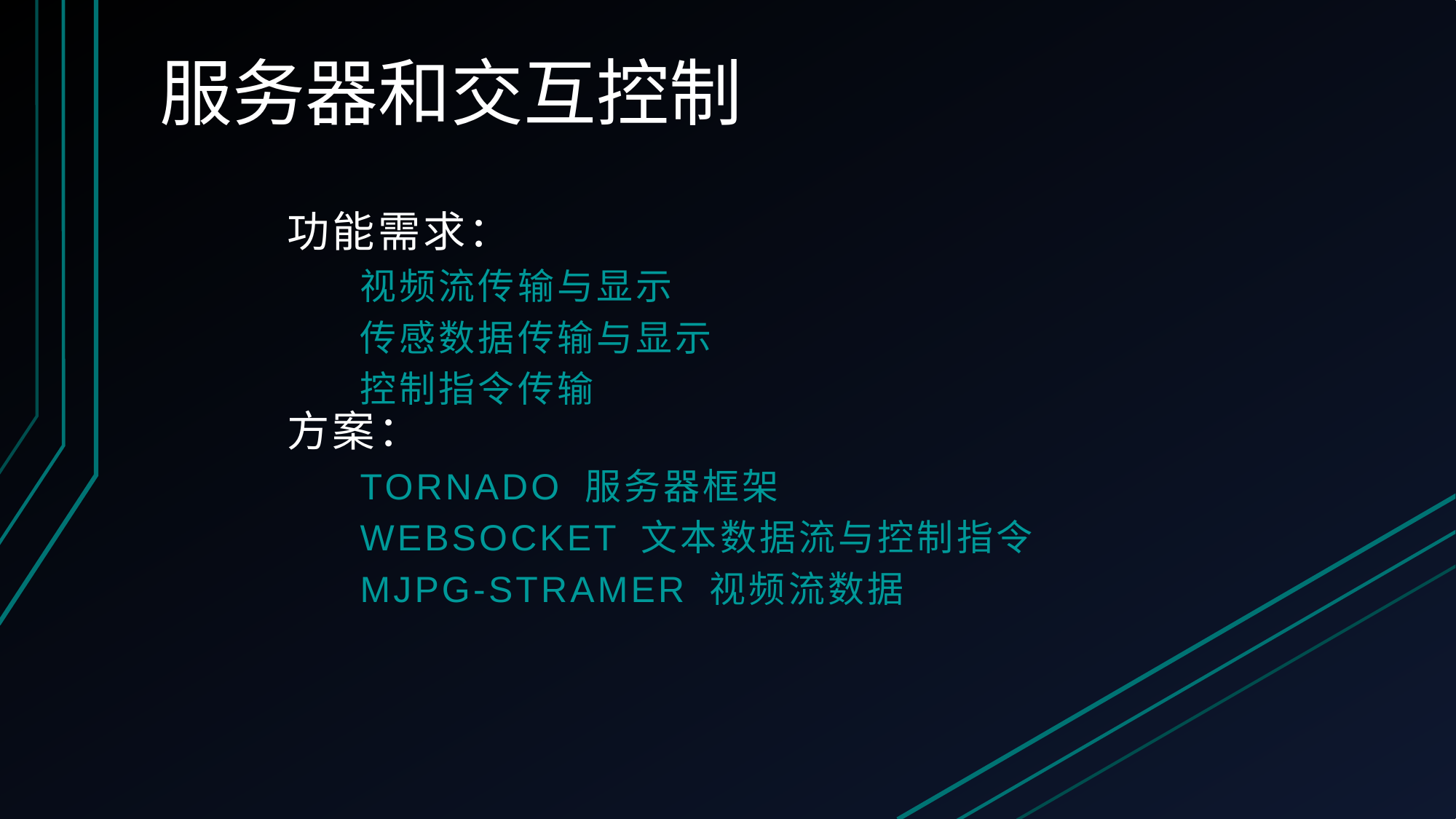

# 服务器和交互控制
功能需求：
视频流传输与显示
传感数据传输与显示
控制指令传输
方案：
Tornado 服务器框架
Websocket 文本数据流与控制指令
MJPG-STRAMER 视频流数据